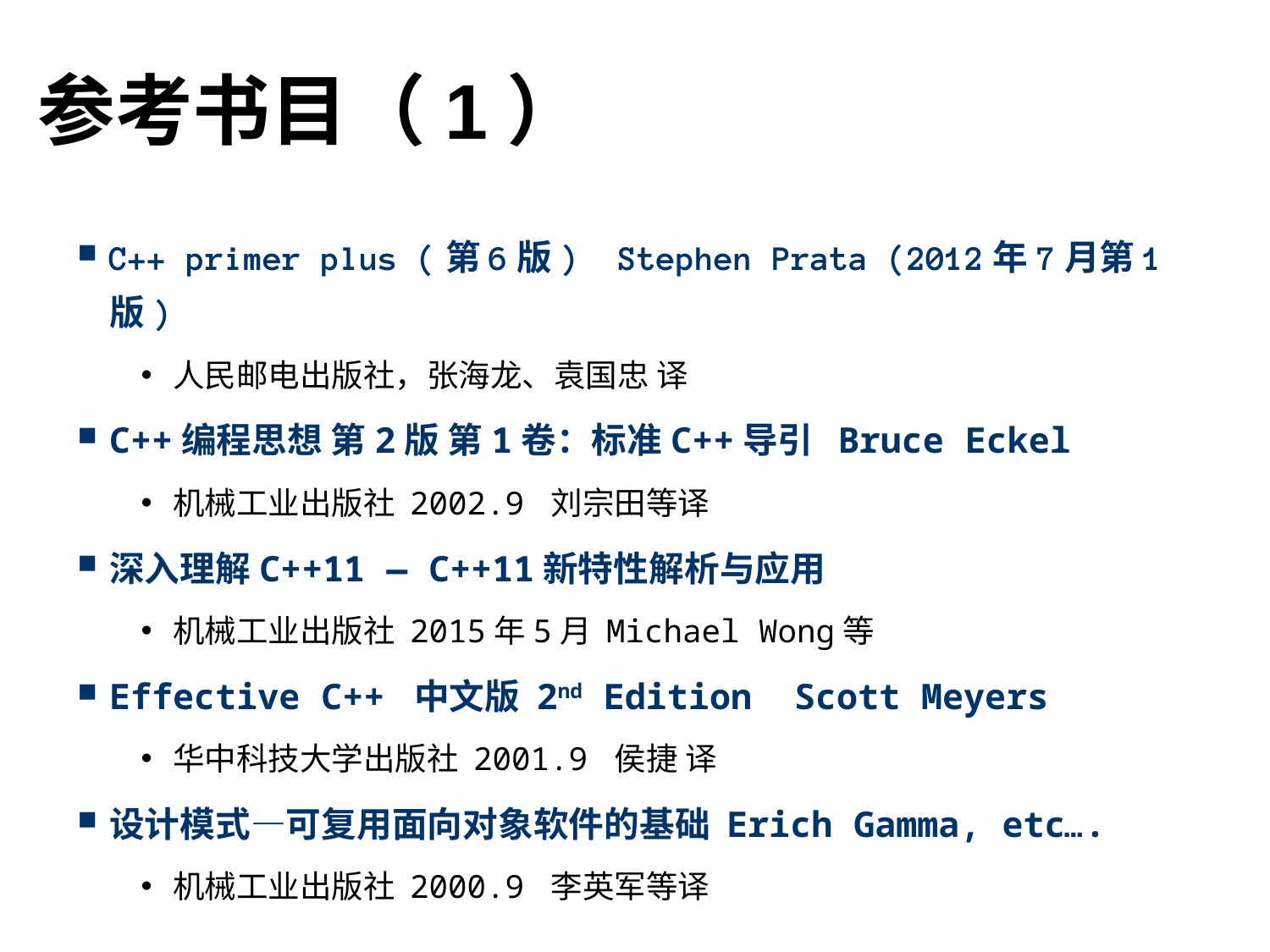

# 参考书目（1）
C++ primer plus (第6版)  Stephen Prata (2012年7月第1版)
人民邮电出版社，张海龙、袁国忠 译
C++编程思想 第2版 第1卷：标准C++导引  Bruce Eckel
机械工业出版社 2002.9 刘宗田等译
深入理解C++11 — C++11新特性解析与应用
机械工业出版社 2015年5月 Michael Wong等
Effective C++ 中文版 2nd Edition  Scott Meyers
华中科技大学出版社 2001.9 侯捷 译
设计模式—可复用面向对象软件的基础 Erich Gamma, etc….
机械工业出版社 2000.9 李英军等译